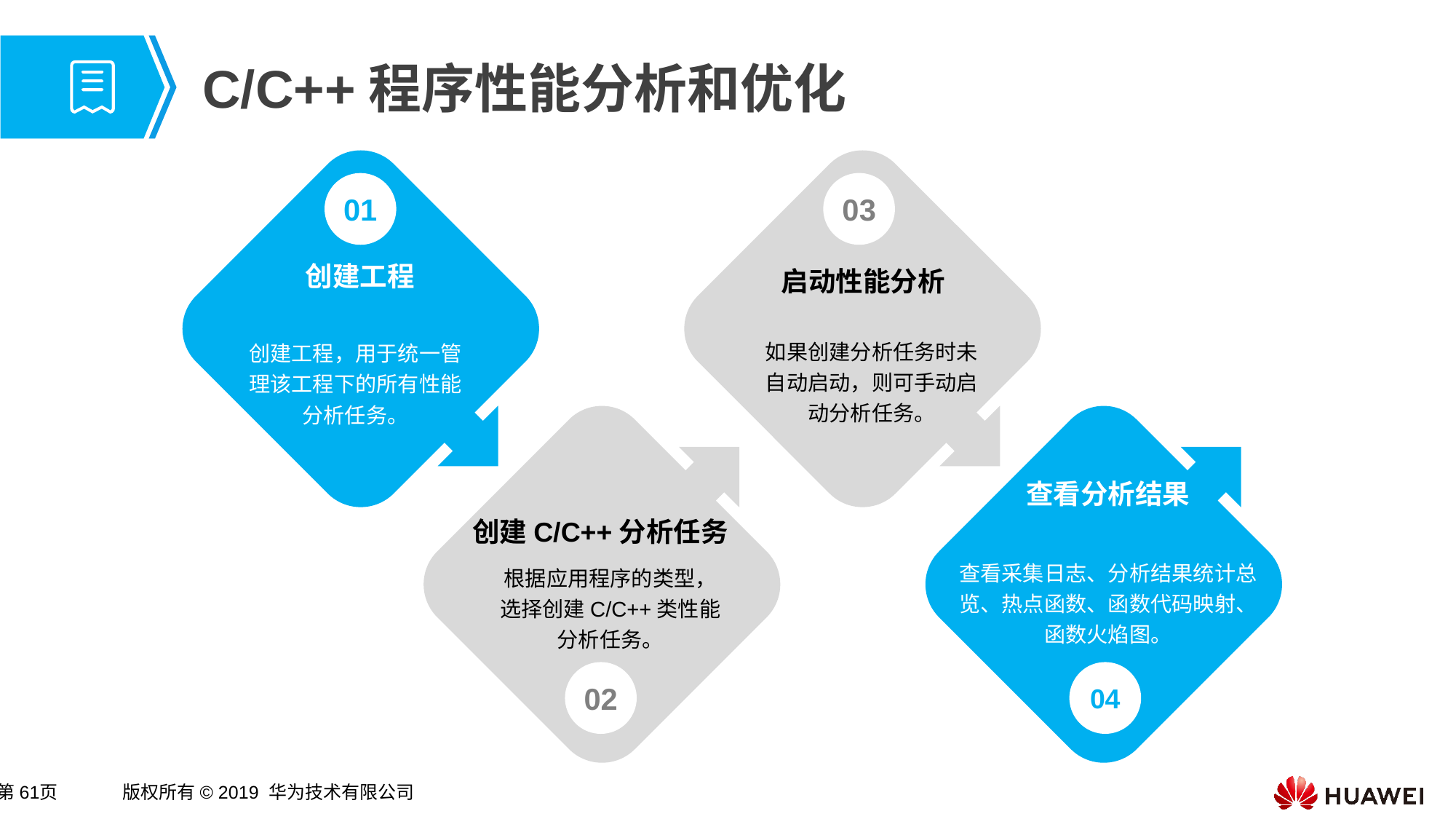

# C/C++程序性能分析和优化
03
01

创建工程
启动性能分析
创建工程，用于统一管理该工程下的所有性能分析任务。
如果创建分析任务时未自动启动，则可手动启动分析任务。

查看分析结果
创建C/C++分析任务
查看采集日志、分析结果统计总览、热点函数、函数代码映射、函数火焰图。
根据应用程序的类型，选择创建C/C++类性能分析任务。
02
04